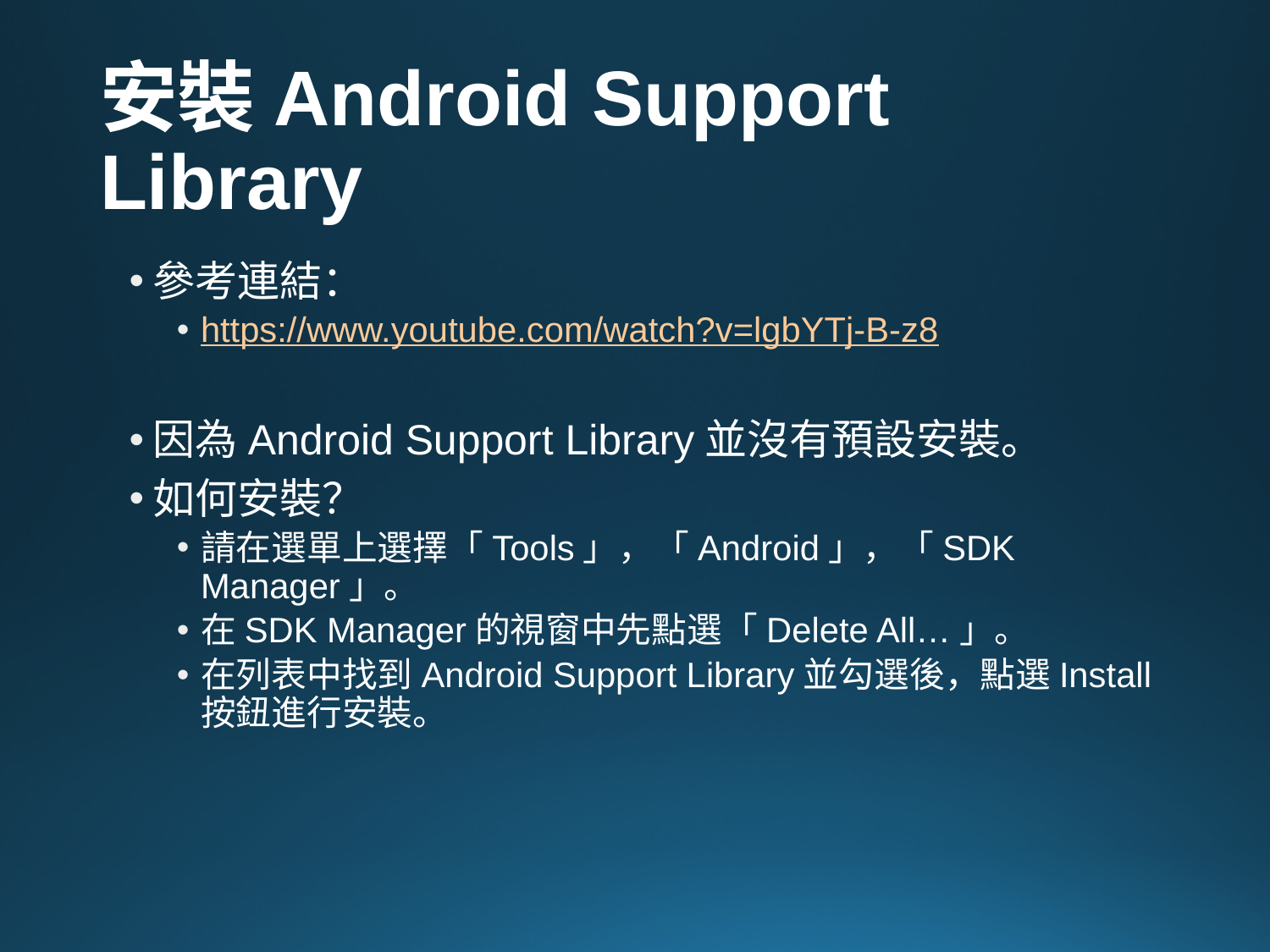

# 安裝Android Support Library
參考連結：
https://www.youtube.com/watch?v=lgbYTj-B-z8

因為Android Support Library並沒有預設安裝。
如何安裝？
請在選單上選擇「Tools」，「Android」，「SDK Manager」。
在SDK Manager的視窗中先點選「Delete All…」。
在列表中找到Android Support Library並勾選後，點選Install按鈕進行安裝。